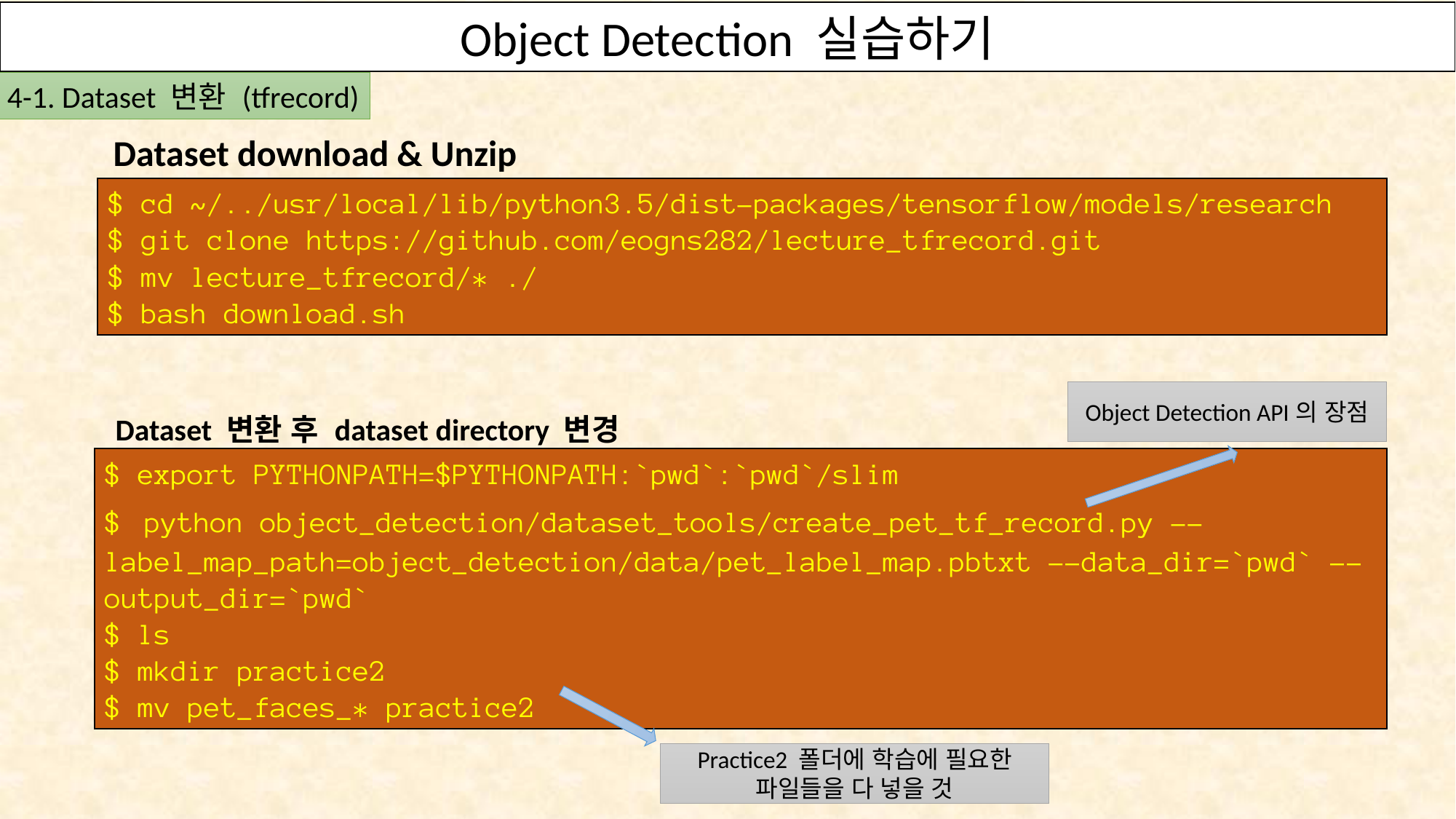

Object Detection 실습하기
OpenVINO의 Deep Learning Toolkit을 사용하여 S/W 구현하기
4-1. Dataset 변환 (tfrecord)
 Dataset download & Unzip
$ cd ~/../usr/local/lib/python3.5/dist-packages/tensorflow/models/research
$ git clone https://github.com/eogns282/lecture_tfrecord.git
$ mv lecture_tfrecord/* ./
$ bash download.sh
Object Detection API의 장점

 Dataset 변환 후 dataset directory 변경
$ export PYTHONPATH=$PYTHONPATH:`pwd`:`pwd`/slim
$ python object_detection/dataset_tools/create_pet_tf_record.py --label_map_path=object_detection/data/pet_label_map.pbtxt --data_dir=`pwd` --output_dir=`pwd`
$ ls
$ mkdir practice2
$ mv pet_faces_* practice2

Practice2 폴더에 학습에 필요한 파일들을 다 넣을 것